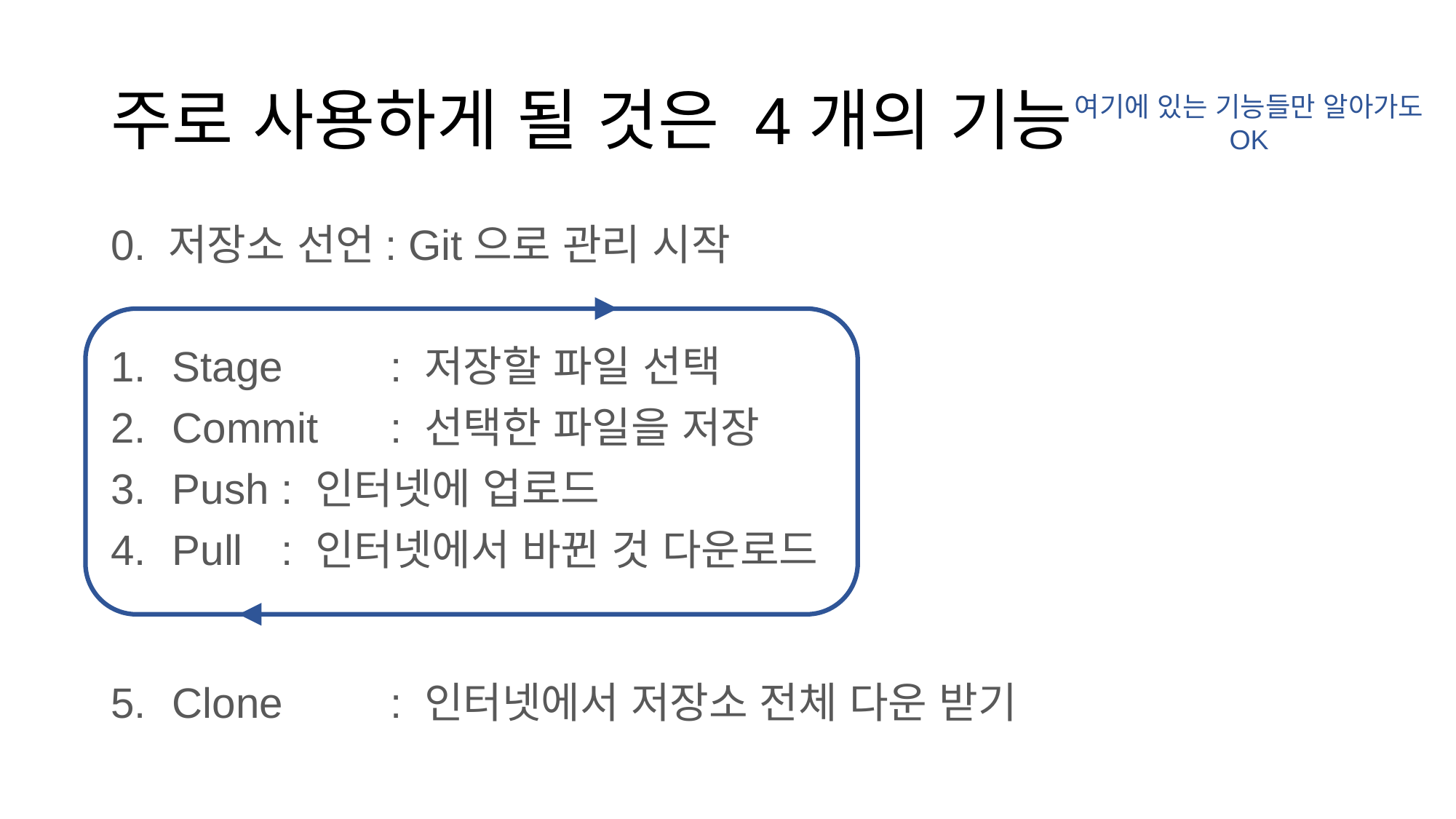

# 주로 사용하게 될 것은 4개의 기능
여기에 있는 기능들만 알아가도 OK
0. 저장소 선언: Git으로 관리 시작

Stage	: 저장할 파일 선택
Commit	: 선택한 파일을 저장
Push	: 인터넷에 업로드
Pull	: 인터넷에서 바뀐 것 다운로드
Clone	: 인터넷에서 저장소 전체 다운 받기